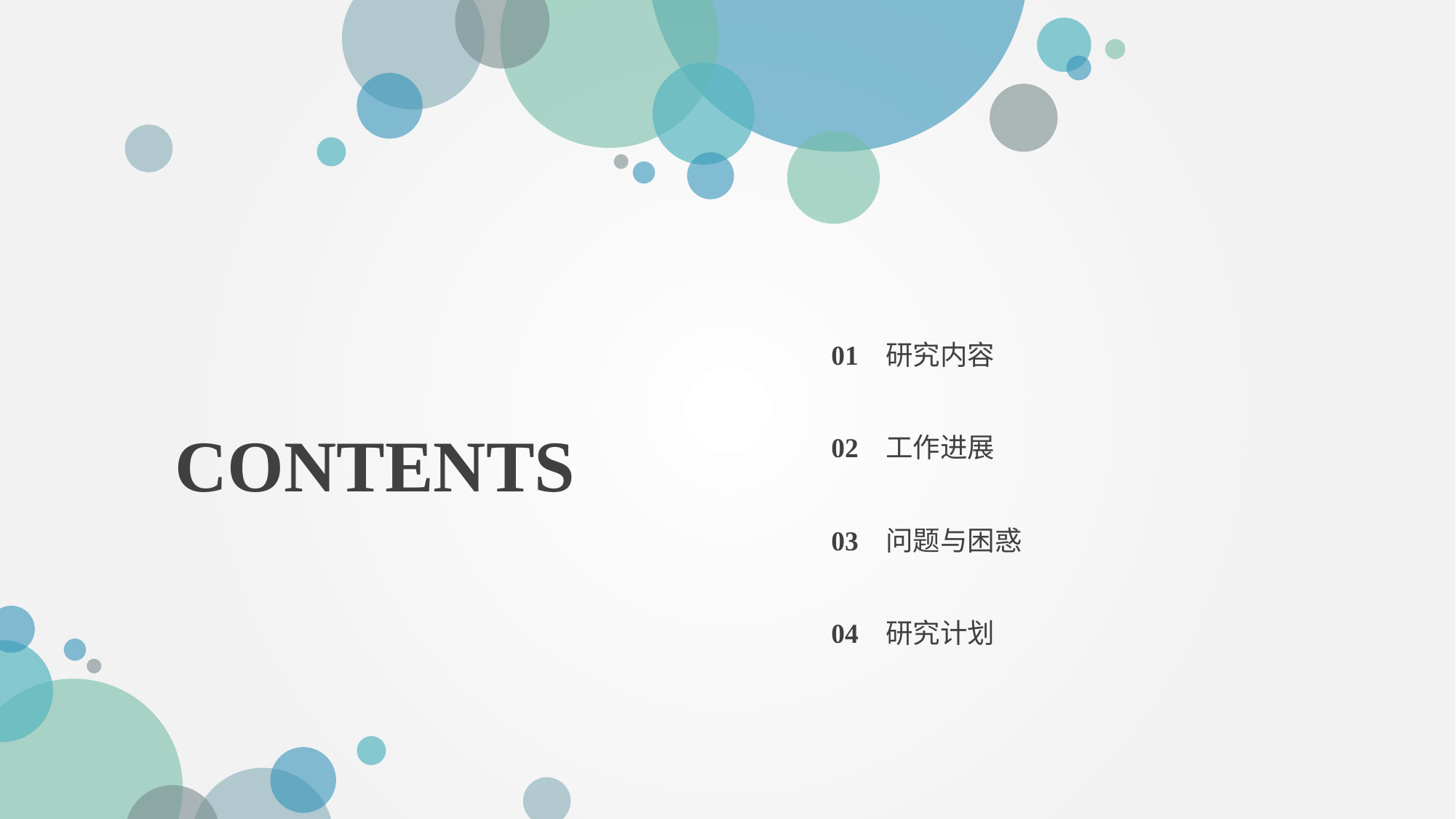

01   研究内容
02   工作进展
CONTENTS
03   问题与困惑
04   研究计划